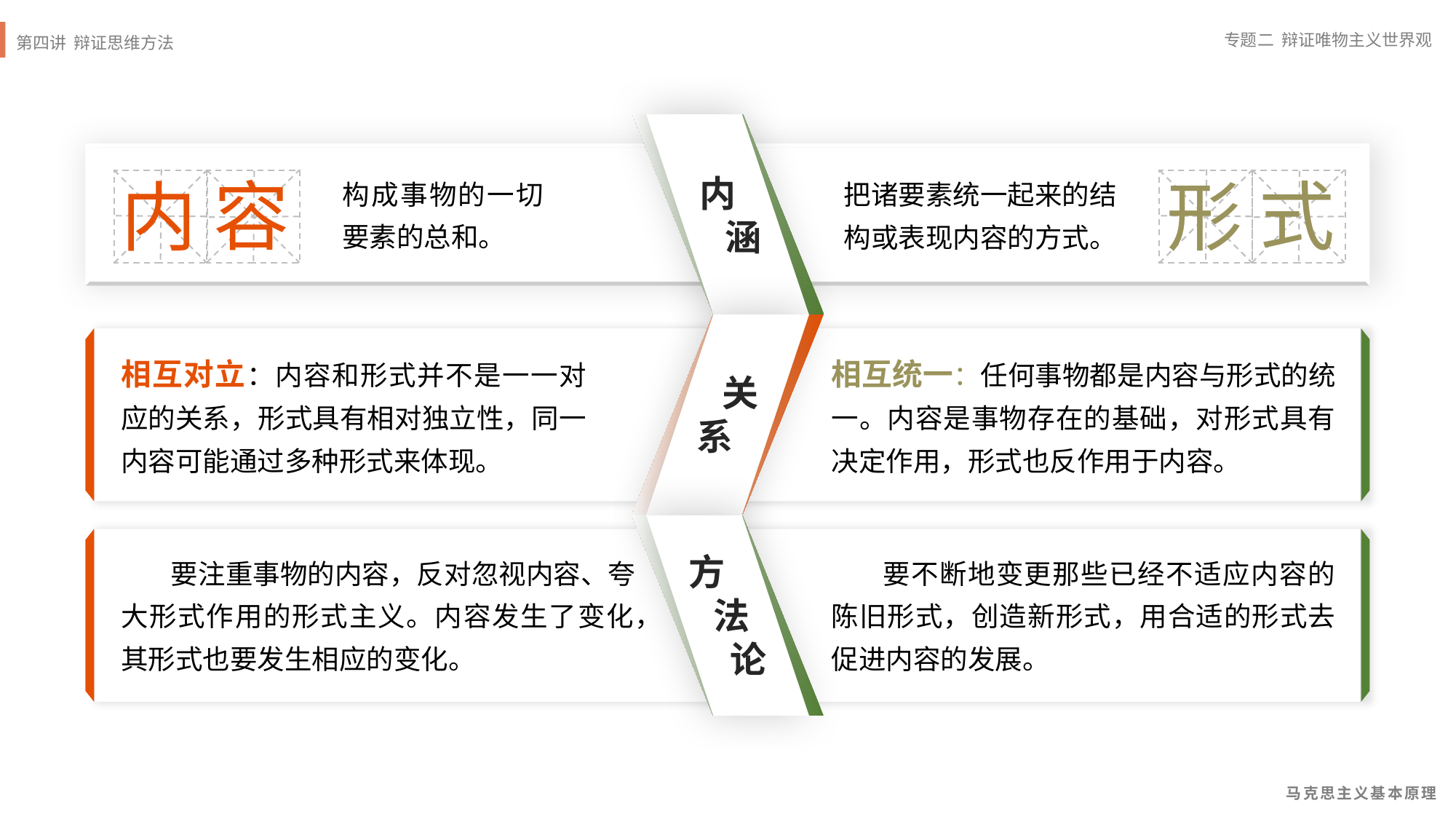

内
  涵

构成事物的一切要素的总和。
把诸要素统一起来的结构或表现内容的方式。
容
内

式
形

  关
系

相互对立：内容和形式并不是一一对应的关系，形式具有相对独立性，同一内容可能通过多种形式来体现。
相互统一：任何事物都是内容与形式的统一。内容是事物存在的基础，对形式具有决定作用，形式也反作用于内容。

方
  法
    论

       要注重事物的内容，反对忽视内容、夸大形式作用的形式主义。内容发生了变化，其形式也要发生相应的变化。
      要不断地变更那些已经不适应内容的陈旧形式，创造新形式，用合适的形式去促进内容的发展。